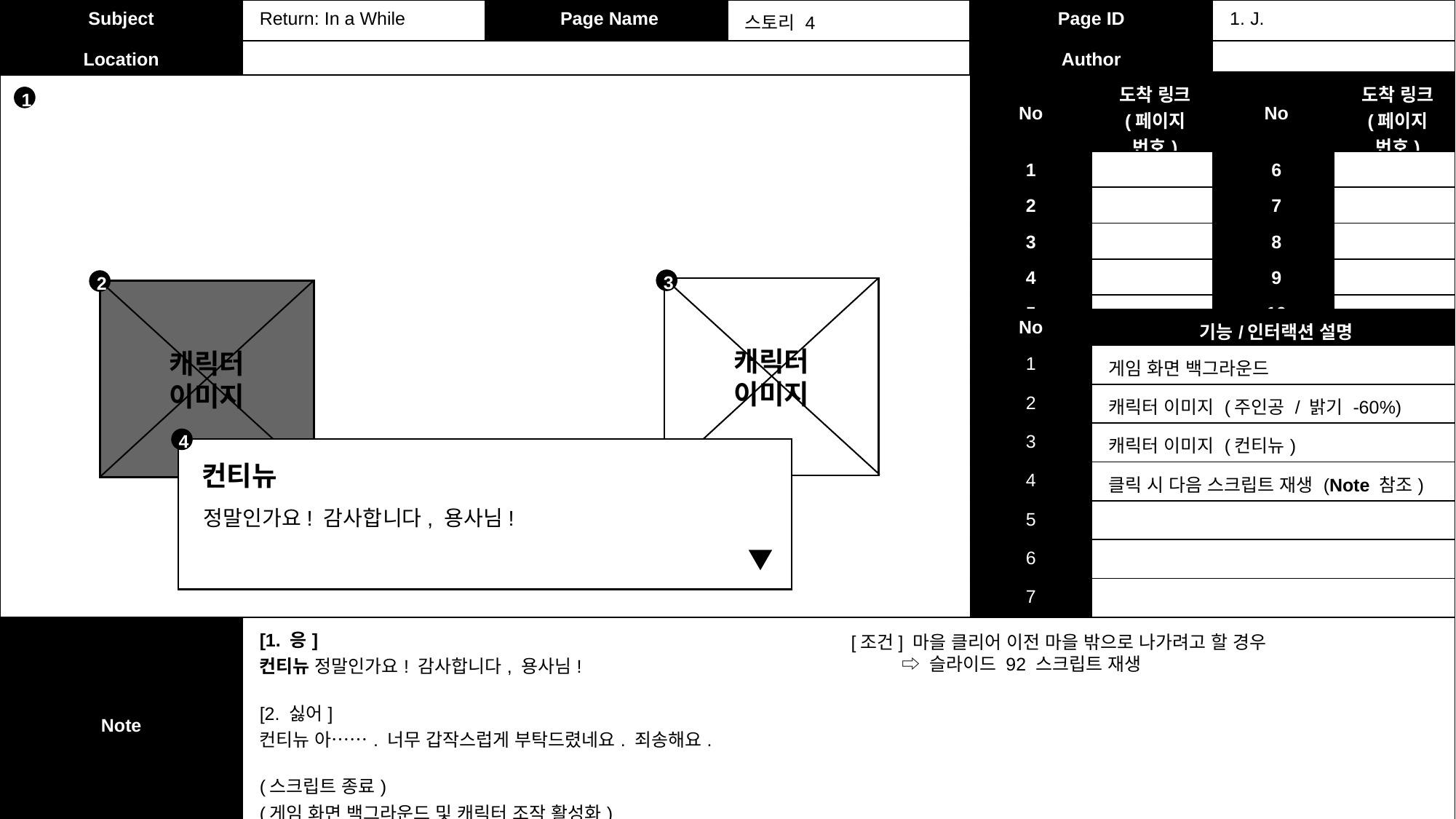

| Subject | Return: In a While | Page Name | 스토리 4 | Page ID | 1. J. |
| --- | --- | --- | --- | --- | --- |
| Location |  |  |  | Author |  |
| No | 도착 링크 (페이지 번호) | No | 도착 링크 (페이지 번호) |
| --- | --- | --- | --- |
| 1 |  | 6 |  |
| 2 |  | 7 |  |
| 3 |  | 8 |  |
| 4 |  | 9 |  |
| 5 |  | 10 |  |
1
3
2

캐릭터
이미지

캐릭터
이미지
| No | 기능/인터랙션 설명 |
| --- | --- |
| 1 | 게임 화면 백그라운드 |
| 2 | 캐릭터 이미지 (주인공 / 밝기 -60%) |
| 3 | 캐릭터 이미지 (컨티뉴) |
| 4 | 클릭 시 다음 스크립트 재생 (Note 참조) |
| 5 |  |
| 6 |  |
| 7 |  |
4

컨티뉴
정말인가요! 감사합니다, 용사님!

| Note | [1. 응] 컨티뉴 정말인가요! 감사합니다, 용사님! [2. 싫어] 컨티뉴 아……. 너무 갑작스럽게 부탁드렸네요. 죄송해요. (스크립트 종료) (게임 화면 백그라운드 및 캐릭터 조작 활성화) |
| --- | --- |
[조건] 마을 클리어 이전 마을 밖으로 나가려고 할 경우
          ⇨ 슬라이드 92 스크립트 재생